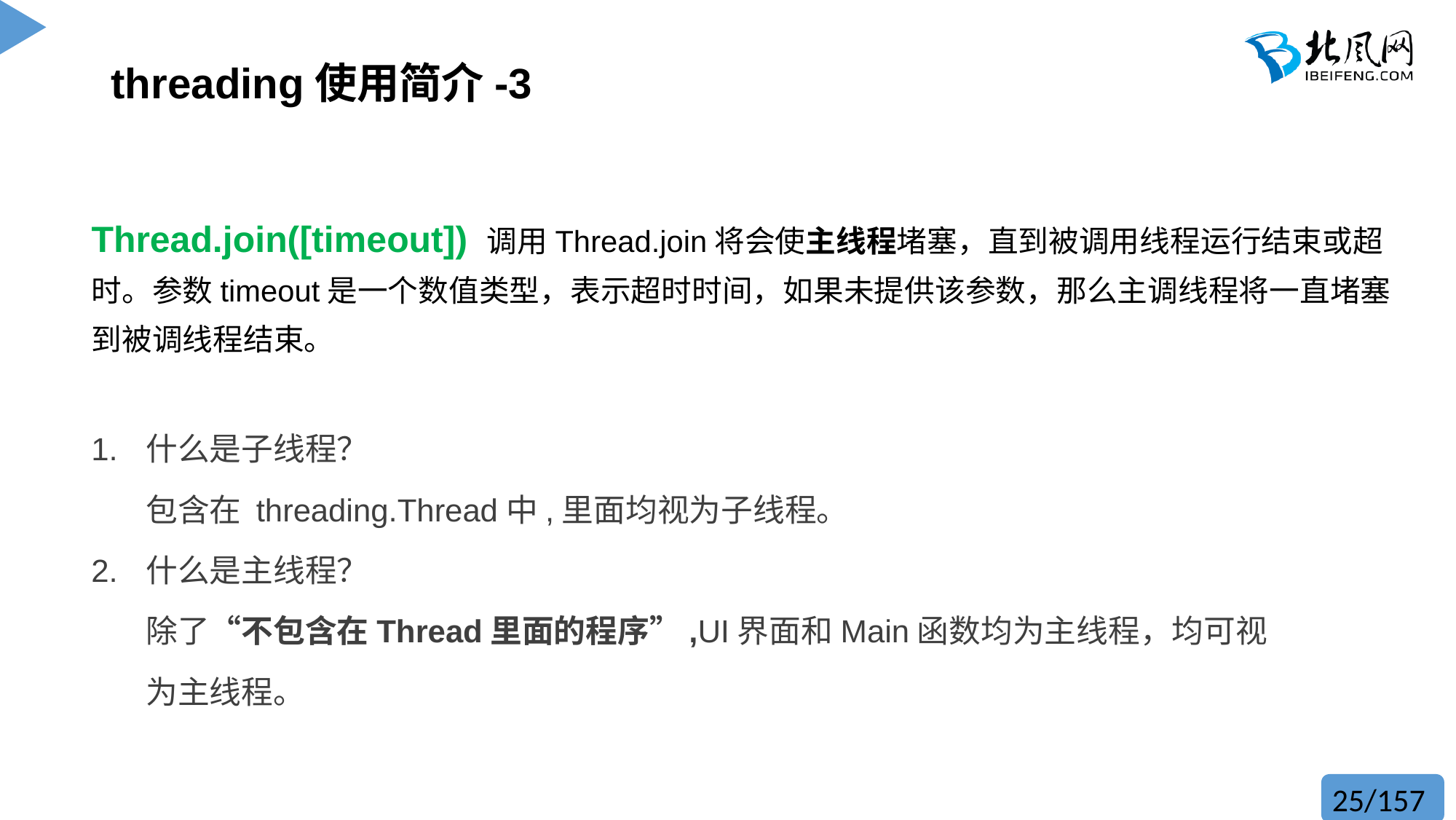

# threading使用简介-3
Thread.join([timeout]) 调用Thread.join将会使主线程堵塞，直到被调用线程运行结束或超时。参数timeout是一个数值类型，表示超时时间，如果未提供该参数，那么主调线程将一直堵塞到被调线程结束。
什么是子线程？ 
包含在 threading.Thread中,里面均视为子线程。
什么是主线程？ 
除了“不包含在Thread里面的程序”,UI界面和Main函数均为主线程，均可视为主线程。